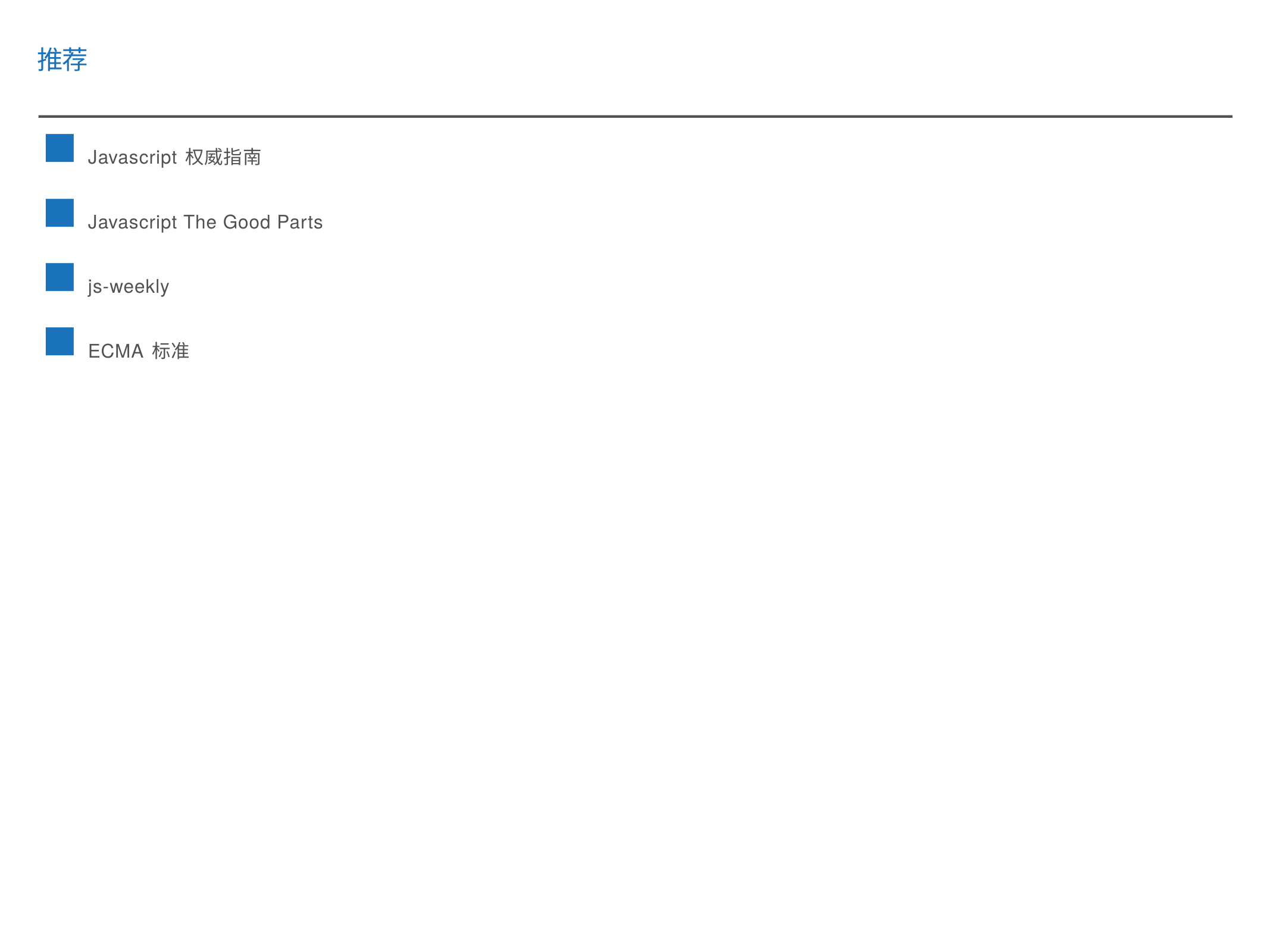

推荐
Javascript权威指南
Javascript The Good Parts
js-weekly
ECMA标准